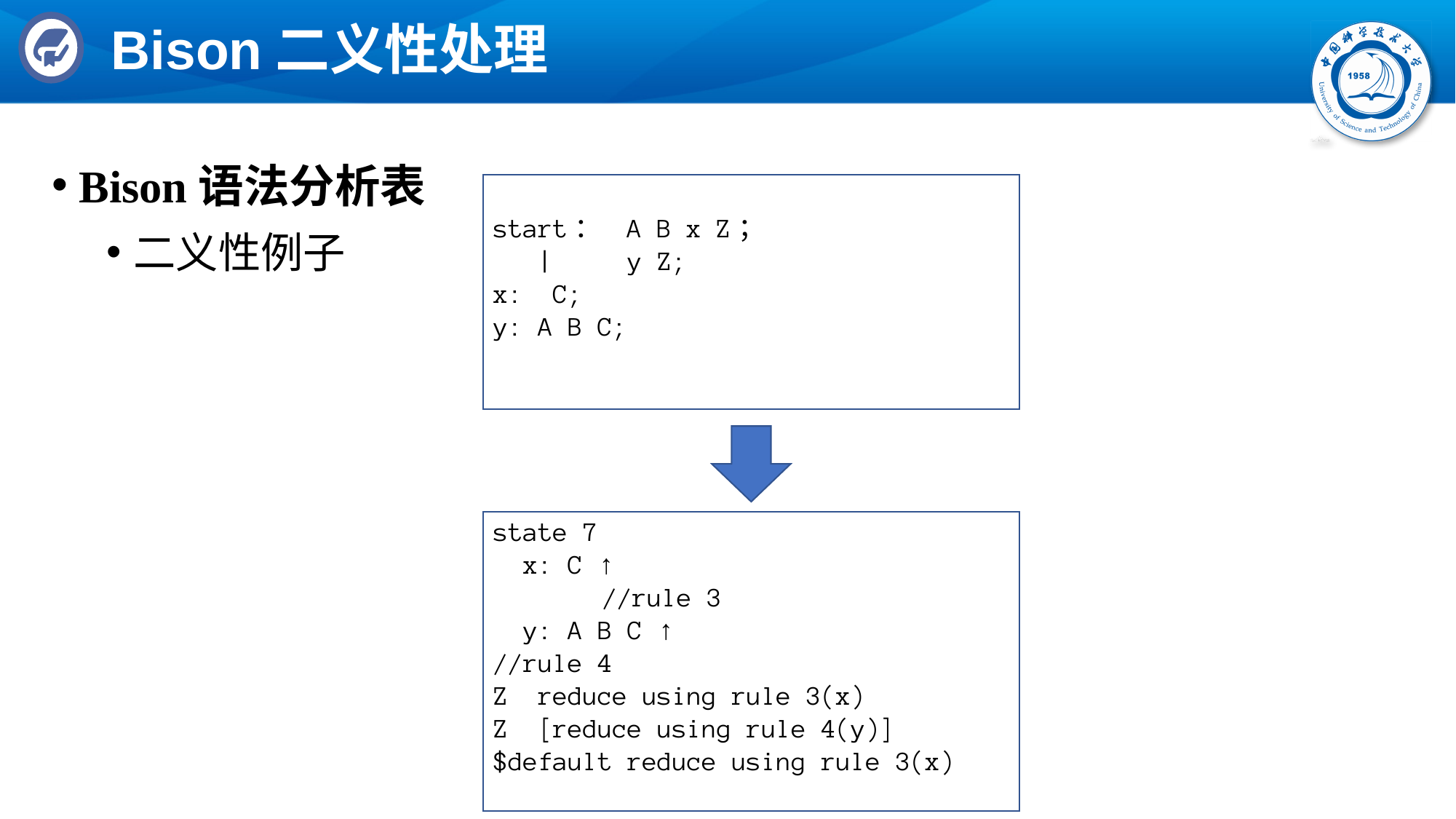

# Bison二义性处理

Bison语法分析表
二义性例子
start：   A B x Z；
   |     y Z;
x:  C;
y: A B C;

state 7
  x: C ↑				//rule 3
  y: A B C ↑			//rule 4
Z  reduce using rule 3(x)
Z  [reduce using rule 4(y)]
$default reduce using rule 3(x)